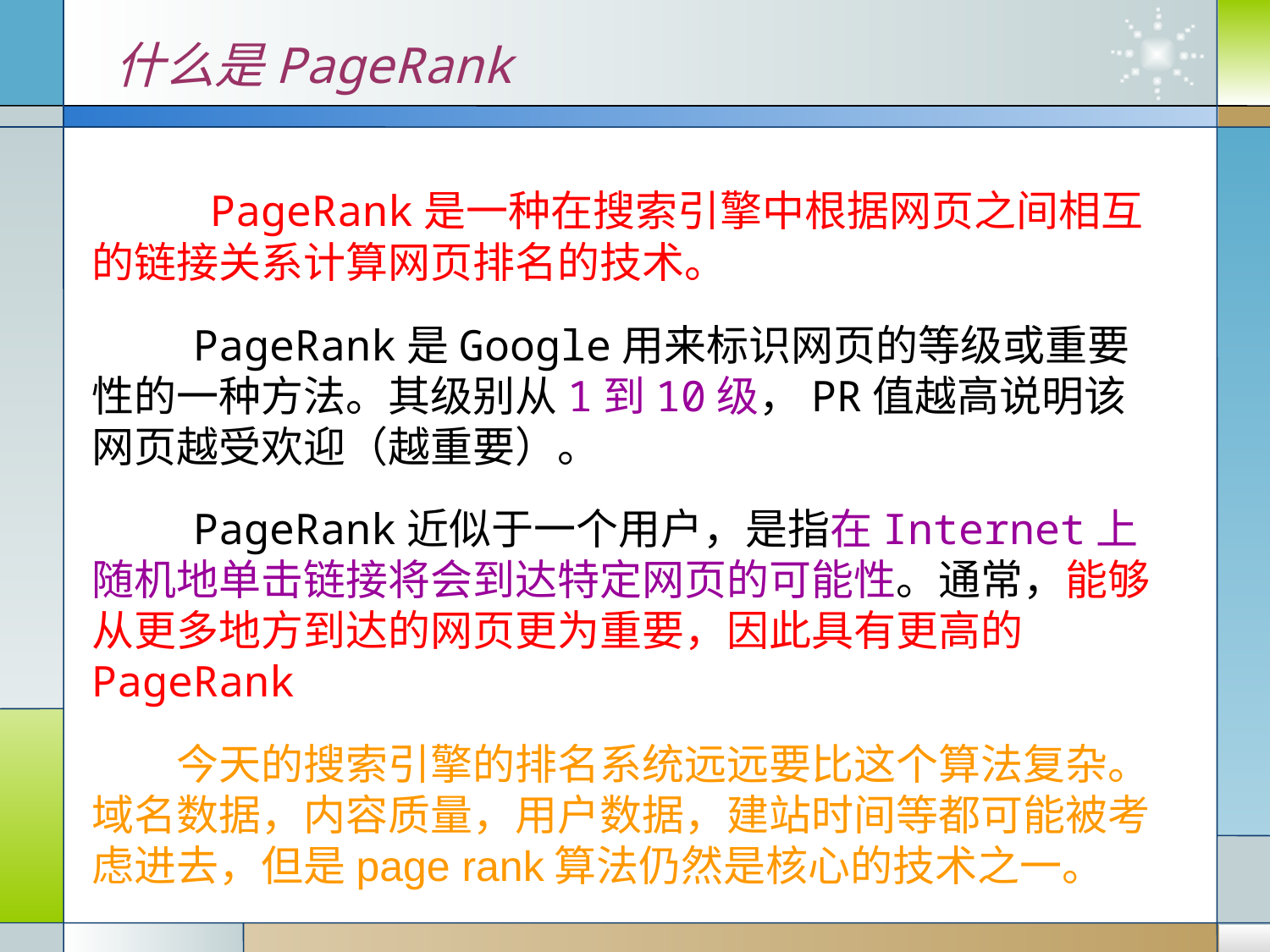

什么是PageRank

    PageRank是一种在搜索引擎中根据网页之间相互的链接关系计算网页排名的技术。
    PageRank是Google用来标识网页的等级或重要性的一种方法。其级别从1到10级，PR值越高说明该网页越受欢迎（越重要）。
    PageRank近似于一个用户，是指在Internet上随机地单击链接将会到达特定网页的可能性。通常，能够从更多地方到达的网页更为重要，因此具有更高的PageRank
虽然今天的搜索引擎的排名系统远远要比这个算法复杂。域名数据，内容质量，用户数据，建站时间等都可能被考虑进去，但是page rank算法仍然是核心的技术之一。